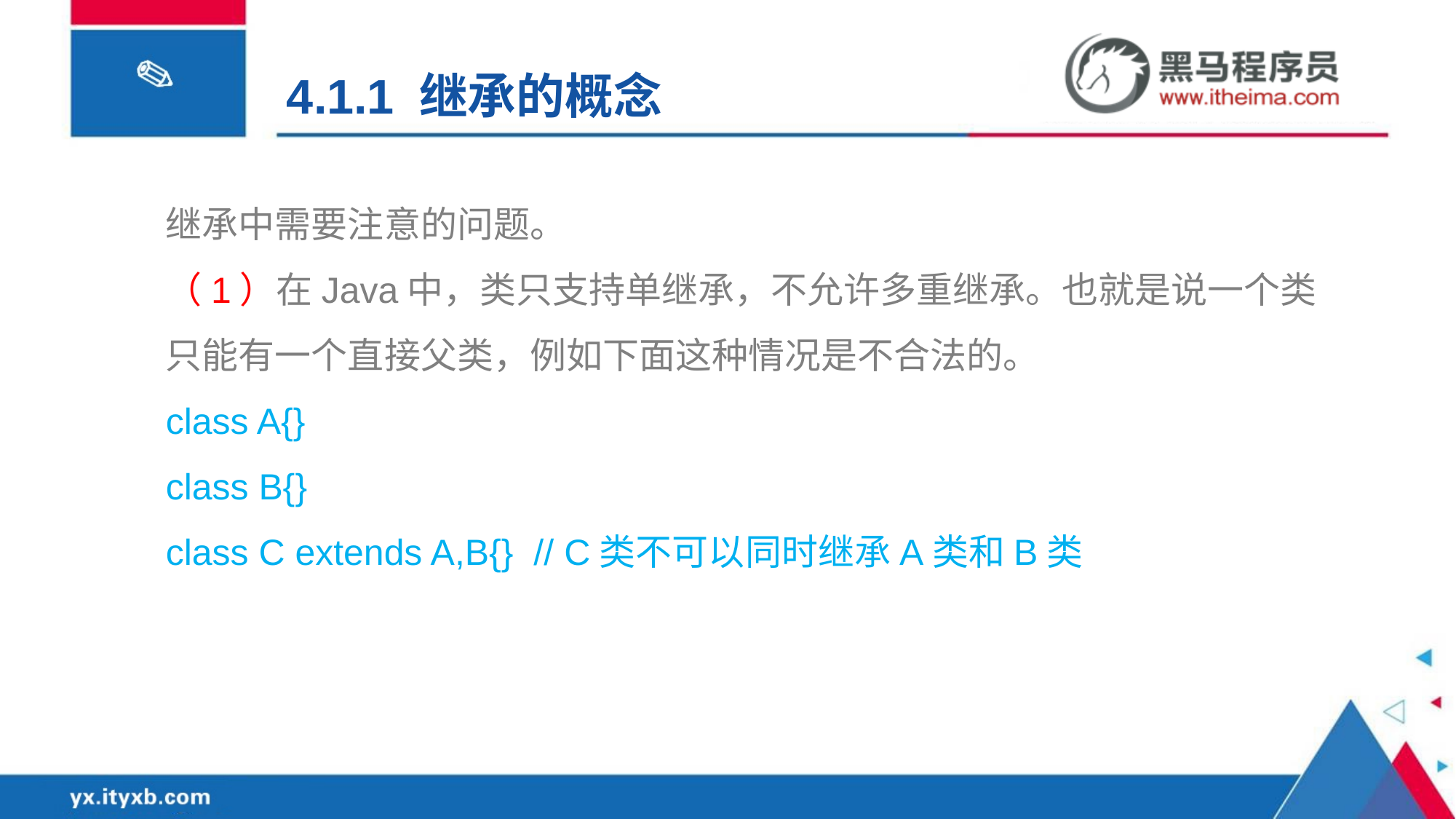

4.1.1 继承的概念
继承中需要注意的问题。
（1）在Java中，类只支持单继承，不允许多重继承。也就是说一个类只能有一个直接父类，例如下面这种情况是不合法的。
class A{}
class B{}
class C extends A,B{}  // C类不可以同时继承A类和B类